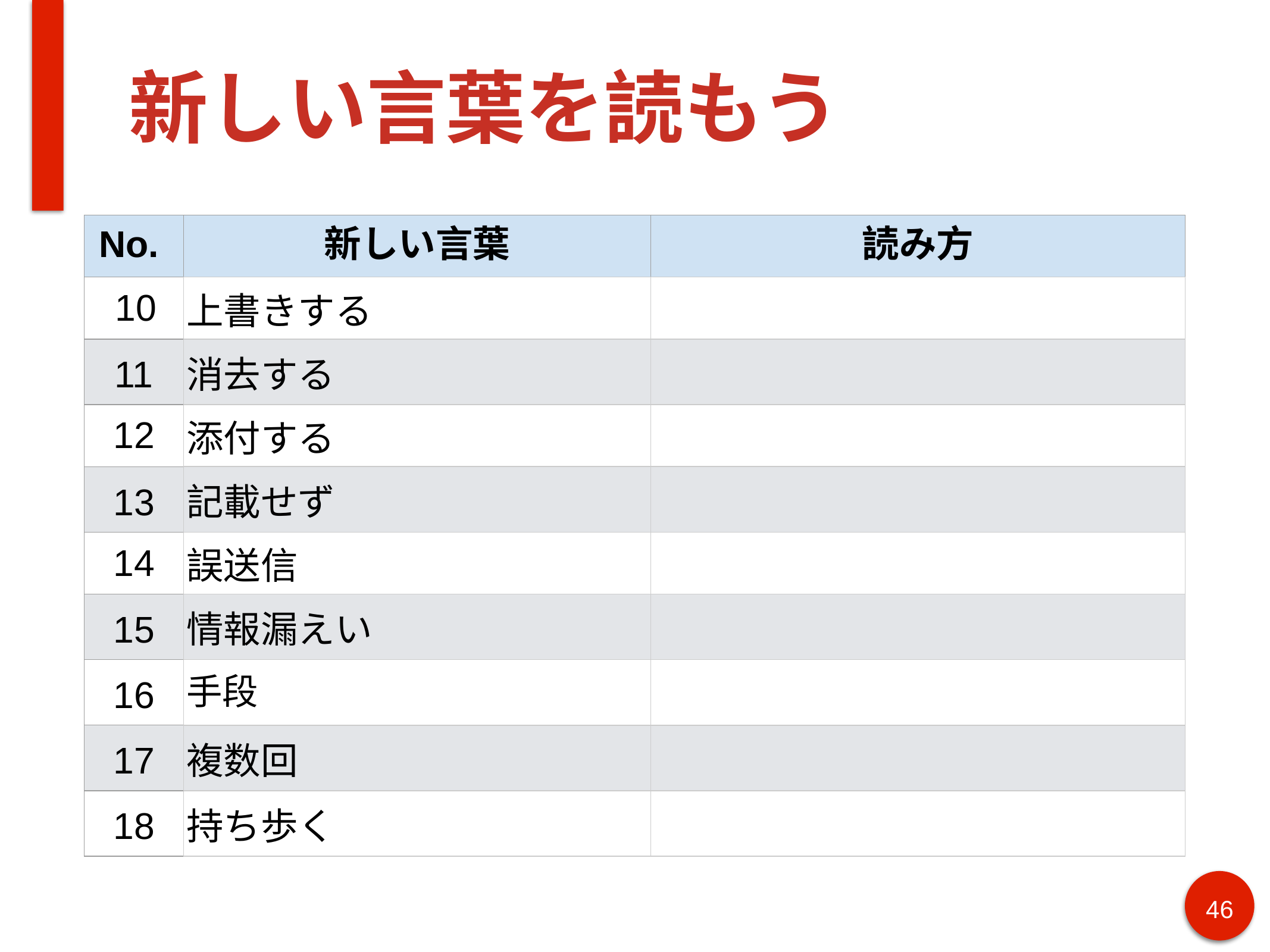

# 新しい言葉を読もう
| No. | 新しい言葉 | 読み方 |
| --- | --- | --- |
| 10 | 上書きする |  |
| 11 | 消去する |  |
| 12 | 添付する |  |
| 13 | 記載せず |  |
| 14 | 誤送信 |  |
| 15 | 情報漏えい |  |
| 16 | 手段 |  |
| 17 | 複数回 |  |
| 18 | 持ち歩く |  |
46